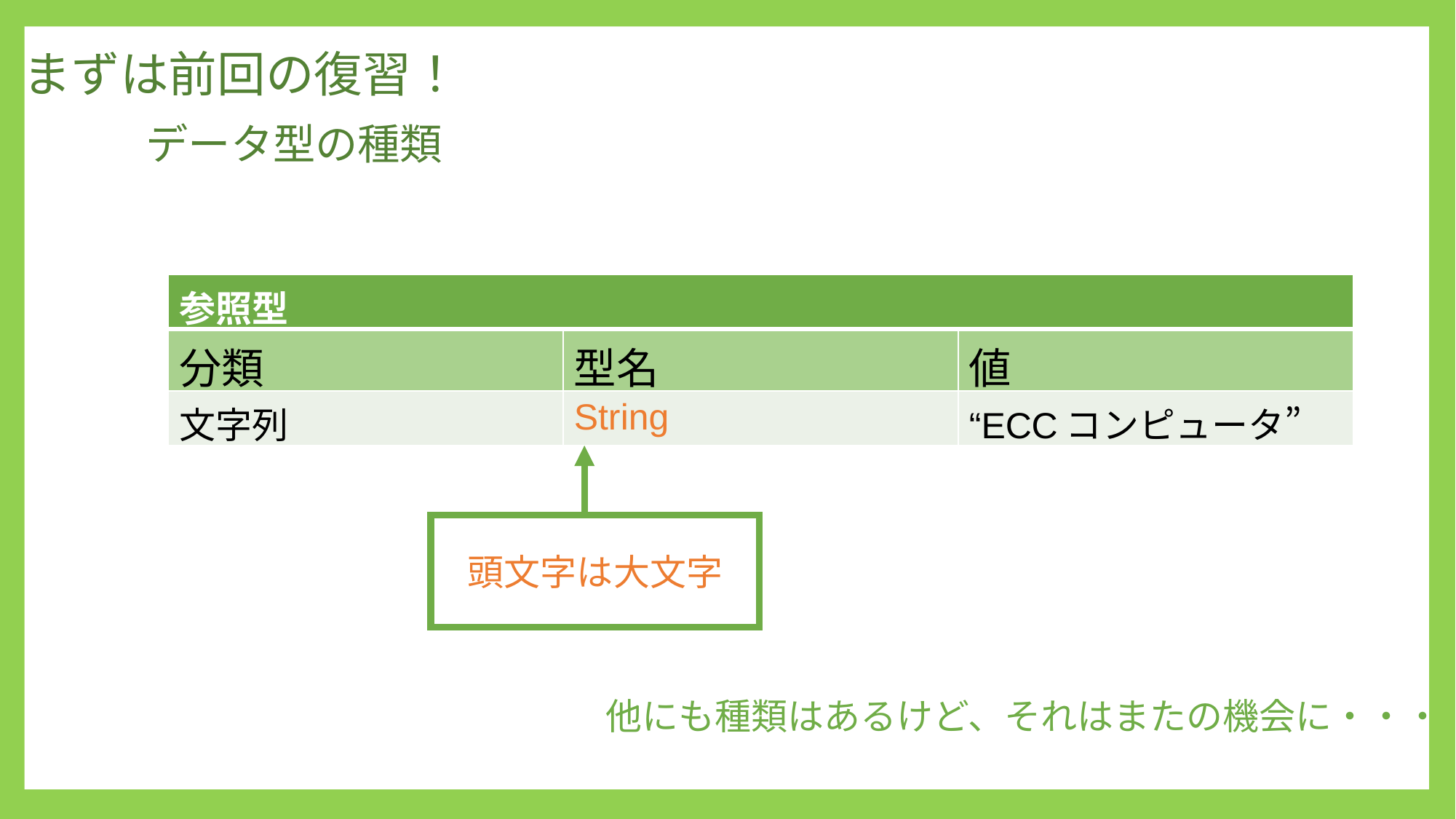

まずは前回の復習！

	データ型の種類
| 参照型 |  |  |
| --- | --- | --- |
| 分類 | 型名 | 値 |
| 文字列 | String | “ECCコンピュータ” |
頭文字は大文字
他にも種類はあるけど、それはまたの機会に・・・